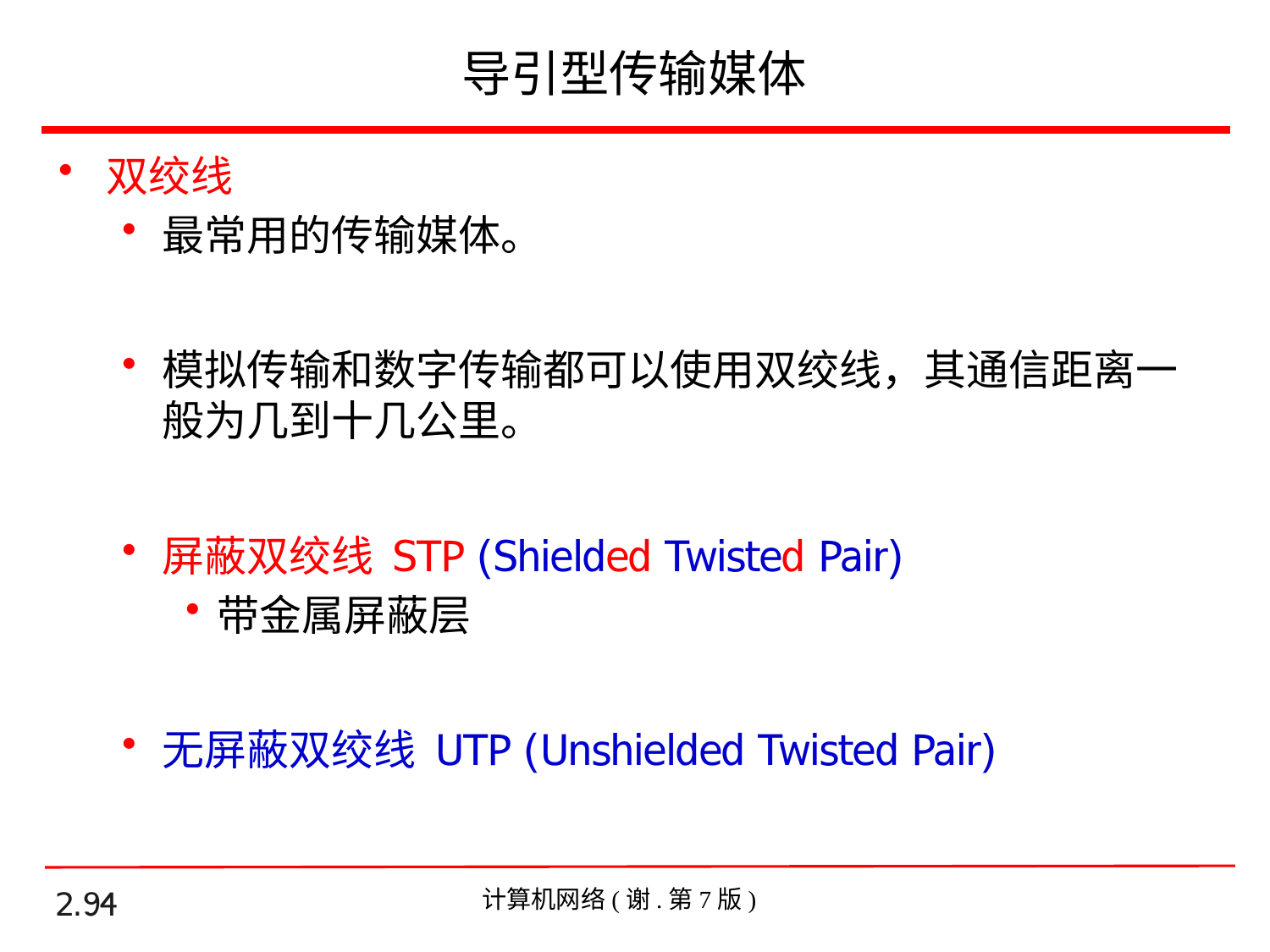

# 导引型传输媒体
双绞线
最常用的传输媒体。

模拟传输和数字传输都可以使用双绞线，其通信距离一般为几到十几公里。

屏蔽双绞线 STP (Shielded Twisted Pair)
带金属屏蔽层

无屏蔽双绞线 UTP (Unshielded Twisted Pair)